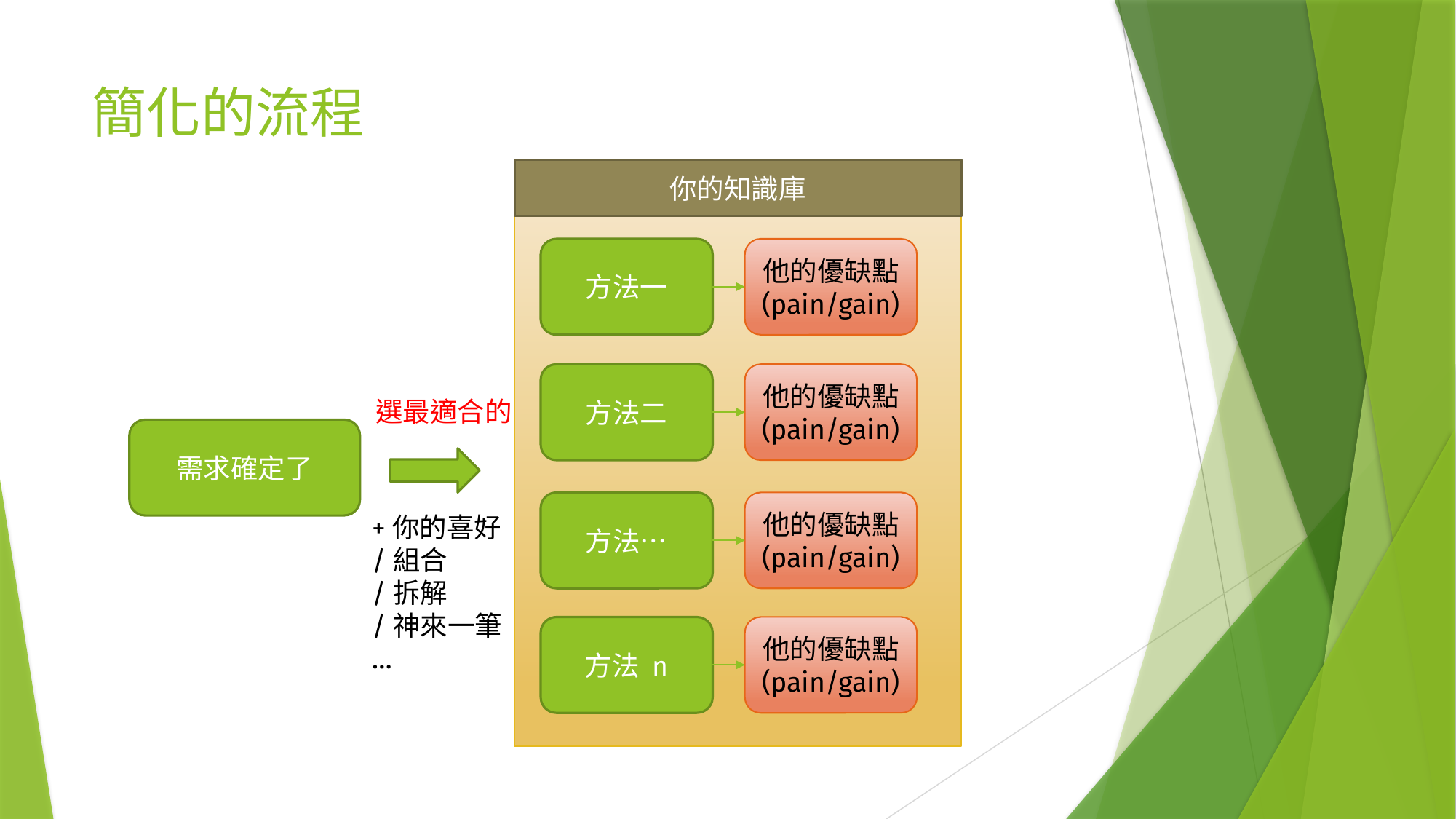

# 簡化的流程
你的知識庫

方法一
他的優缺點
(pain/gain)
方法二
他的優缺點
(pain/gain)
選最適合的
需求確定了

方法…
他的優缺點
(pain/gain)
+你的喜好
/組合
/拆解
/神來一筆
…
方法 n
他的優缺點
(pain/gain)